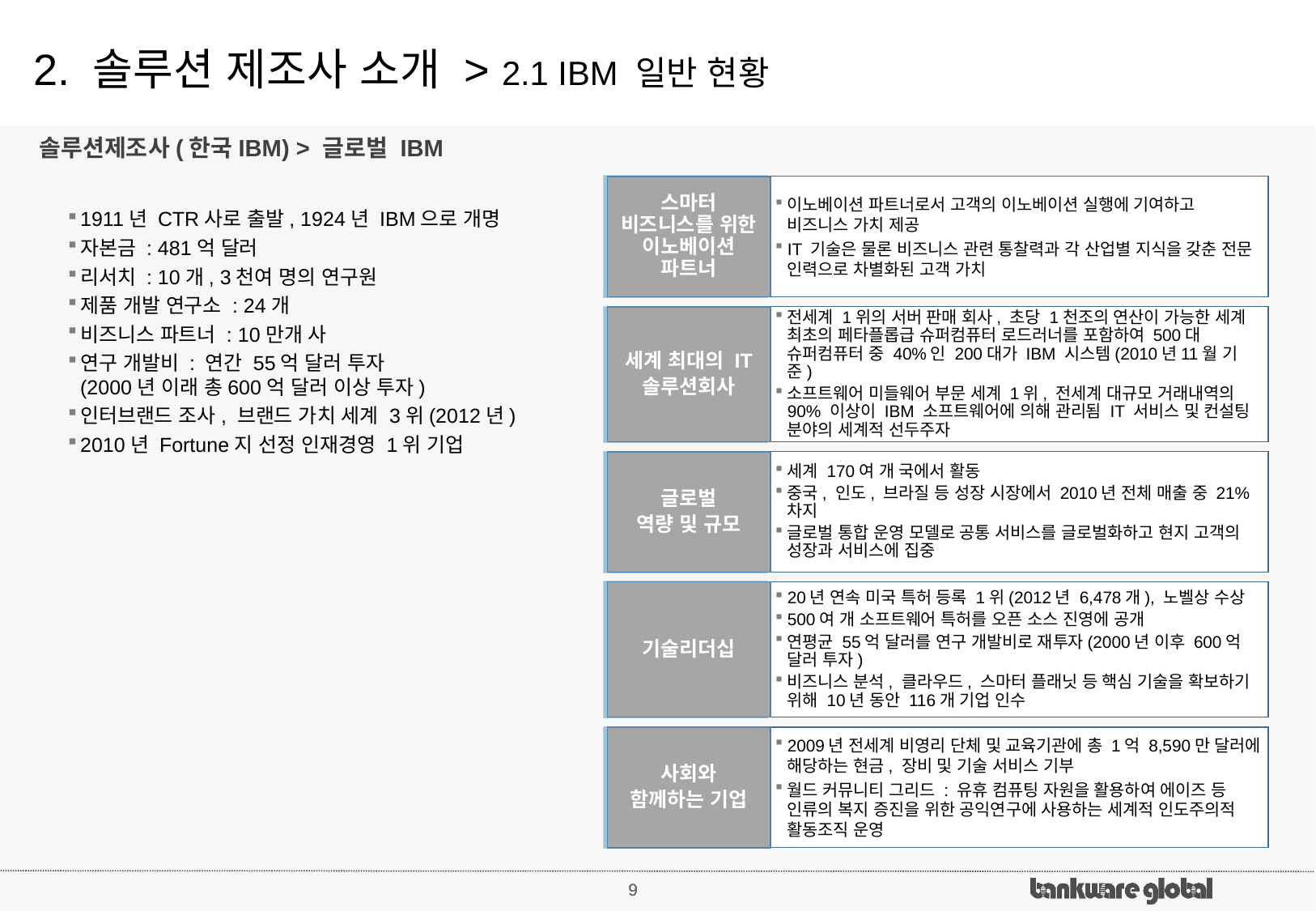

# 2. 솔루션 제조사 소개 > 2.1 IBM 일반 현황
솔루션제조사(한국IBM) > 글로벌 IBM

이노베이션 파트너로서 고객의 이노베이션 실행에 기여하고 비즈니스 가치 제공
IT 기술은 물론 비즈니스 관련 통찰력과 각 산업별 지식을 갖춘 전문 인력으로 차별화된 고객 가치
스마터
비즈니스를 위한
이노베이션
파트너
1911년 CTR사로 출발, 1924년 IBM으로 개명
자본금 : 481억 달러
리서치 : 10개, 3천여 명의 연구원
제품 개발 연구소 : 24개
비즈니스 파트너 : 10만개 사
연구 개발비 : 연간 55억 달러 투자
(2000년 이래 총600억 달러 이상 투자)
인터브랜드 조사, 브랜드 가치 세계 3위(2012년)
2010년 Fortune지 선정 인재경영 1위 기업
전세계 1위의 서버 판매 회사, 초당 1천조의 연산이 가능한 세계 최초의 페타플롭급 슈퍼컴퓨터 로드러너를 포함하여 500대 슈퍼컴퓨터 중 40%인 200대가 IBM 시스템(2010년11월 기준)
소프트웨어 미들웨어 부문 세계 1위, 전세계 대규모 거래내역의 90% 이상이 IBM 소프트웨어에 의해 관리됨 IT 서비스 및 컨설팅 분야의 세계적 선두주자
세계 최대의 IT
솔루션회사
세계 170여 개 국에서 활동
중국, 인도, 브라질 등 성장 시장에서 2010년 전체 매출 중 21% 차지
글로벌 통합 운영 모델로 공통 서비스를 글로벌화하고 현지 고객의 성장과 서비스에 집중
글로벌
역량 및 규모
20년 연속 미국 특허 등록 1위(2012년 6,478개), 노벨상 수상
500여 개 소프트웨어 특허를 오픈 소스 진영에 공개
연평균 55억 달러를 연구 개발비로 재투자(2000년 이후 600억 달러 투자)
비즈니스 분석, 클라우드, 스마터 플래닛 등 핵심 기술을 확보하기 위해 10년 동안 116개 기업 인수
기술리더십
2009년 전세계 비영리 단체 및 교육기관에 총 1억 8,590만 달러에 해당하는 현금, 장비 및 기술 서비스 기부
월드 커뮤니티 그리드 : 유휴 컴퓨팅 자원을 활용하여 에이즈 등 인류의 복지 증진을 위한 공익연구에 사용하는 세계적 인도주의적 활동조직 운영
사회와
함께하는 기업